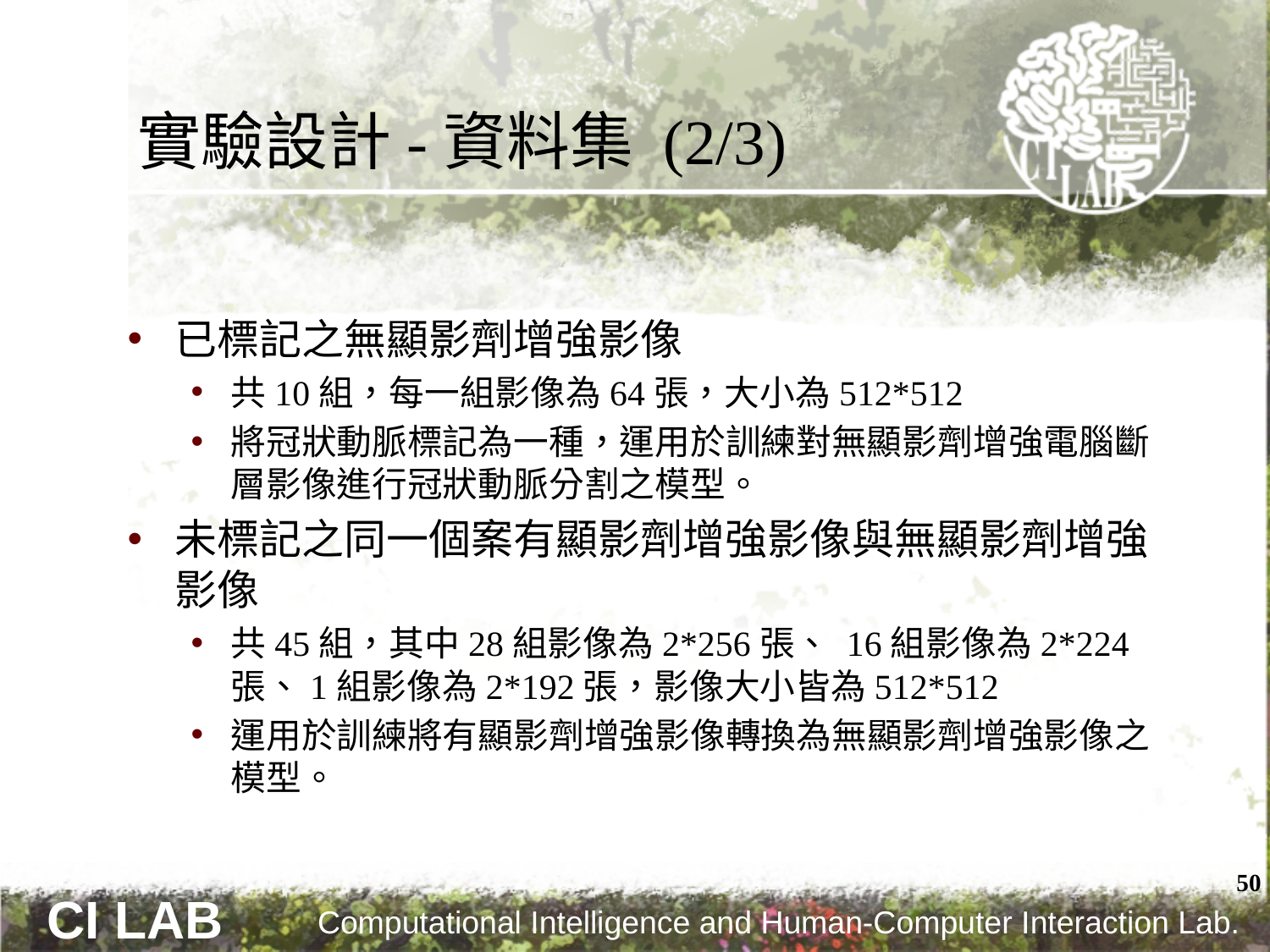

# 實驗設計-資料集 (2/3)
已標記之無顯影劑增強影像
共10組，每一組影像為64張，大小為512*512
將冠狀動脈標記為一種，運用於訓練對無顯影劑增強電腦斷層影像進行冠狀動脈分割之模型。
未標記之同一個案有顯影劑增強影像與無顯影劑增強影像
共45組，其中28組影像為2*256張、 16組影像為2*224張、1組影像為2*192張，影像大小皆為512*512
運用於訓練將有顯影劑增強影像轉換為無顯影劑增強影像之模型。
50